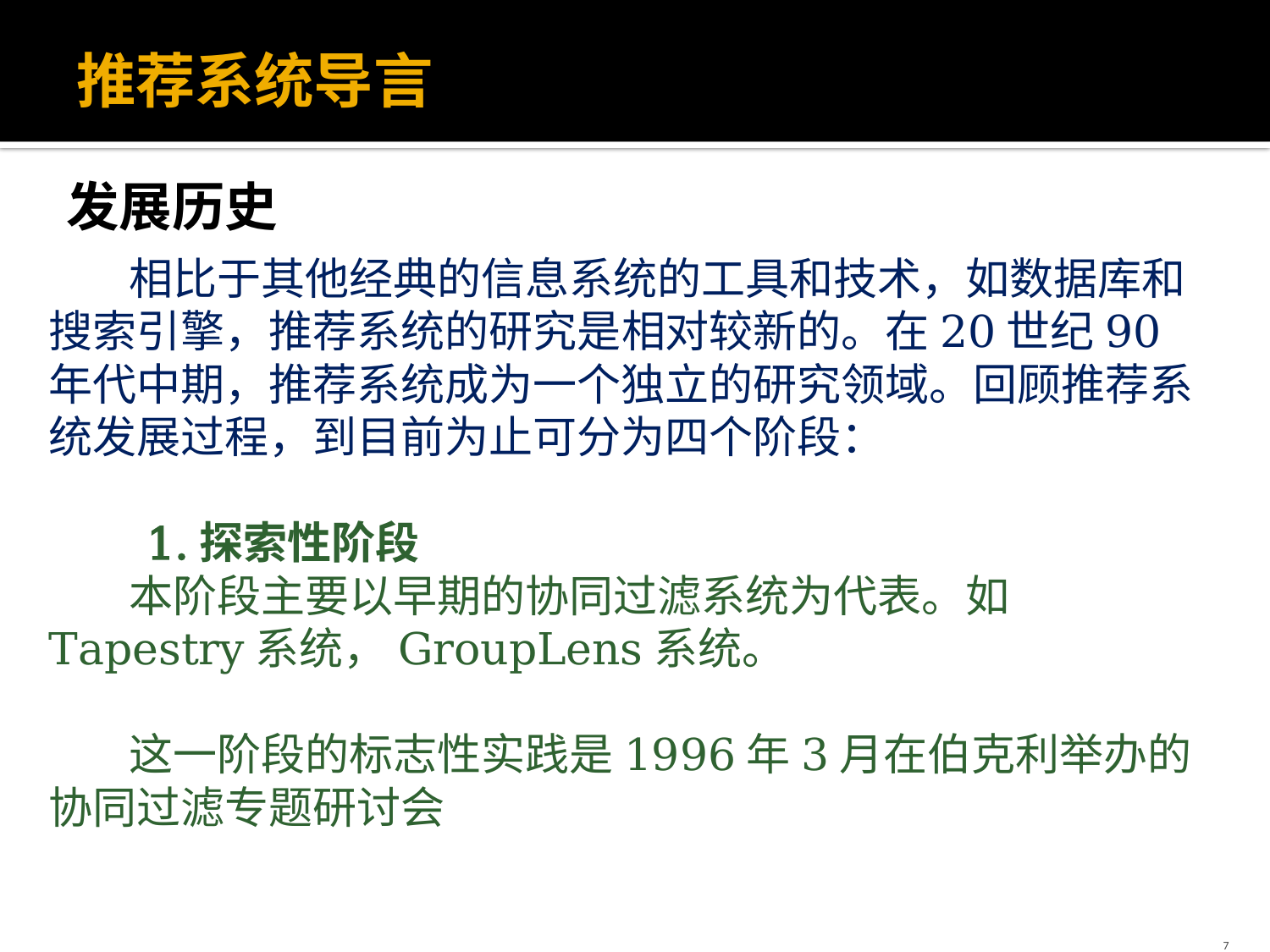

# 推荐系统导言
发展历史
       相比于其他经典的信息系统的工具和技术，如数据库和搜索引擎，推荐系统的研究是相对较新的。在20世纪90年代中期，推荐系统成为一个独立的研究领域。回顾推荐系统发展过程，到目前为止可分为四个阶段：

       1.探索性阶段
       本阶段主要以早期的协同过滤系统为代表。如Tapestry系统，GroupLens系统。

       这一阶段的标志性实践是1996年3月在伯克利举办的协同过滤专题研讨会
7